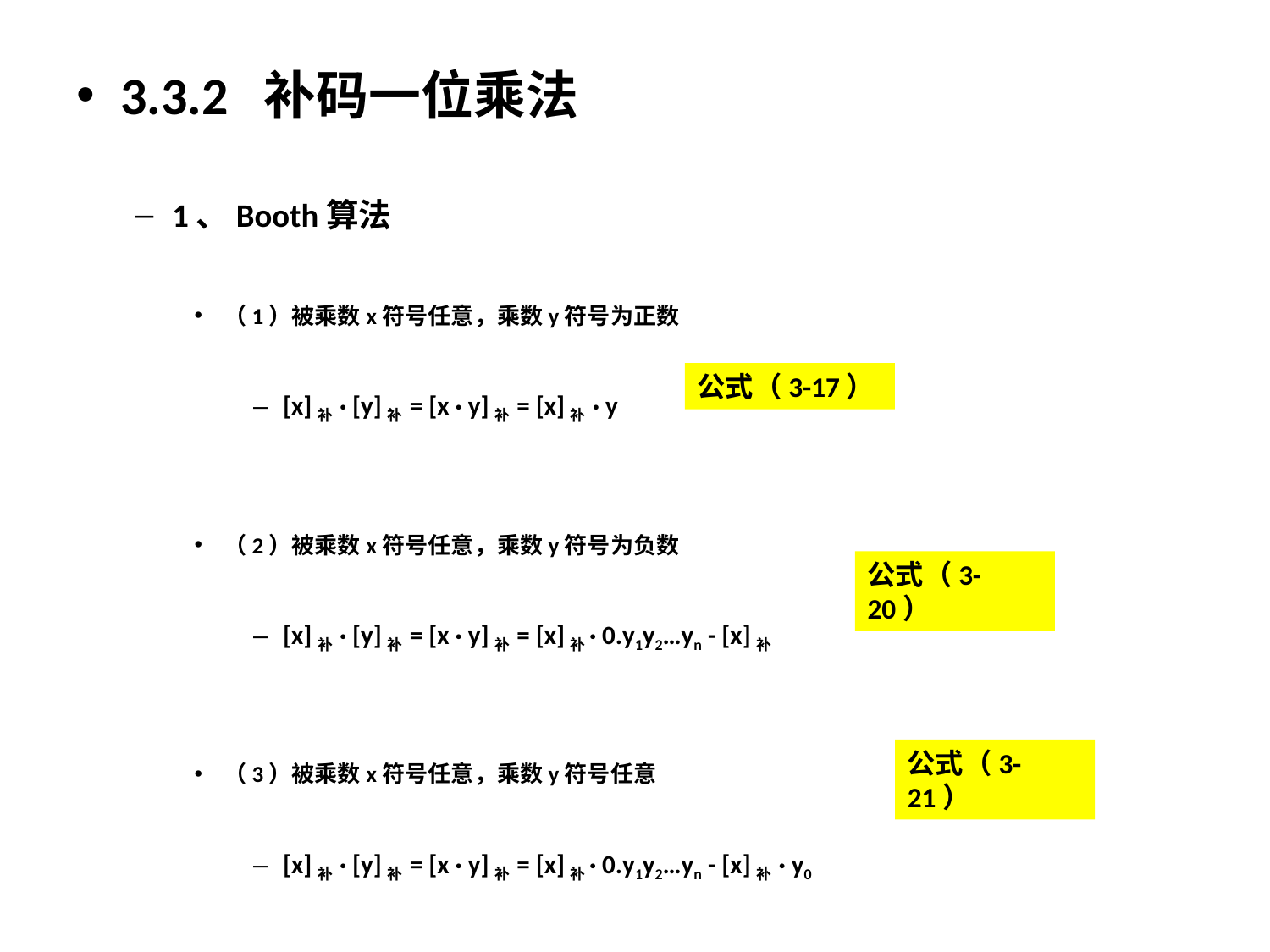

3.3.2  补码一位乘法

1、Booth算法

（1）被乘数x符号任意，乘数y符号为正数

[x]补 · [y]补 = [x · y]补 = [x]补 · y

（2）被乘数x符号任意，乘数y符号为负数

[x]补 · [y]补 = [x · y]补 = [x]补· 0.y1y2…yn - [x]补

（3）被乘数x符号任意，乘数y符号任意

[x]补 · [y]补 = [x · y]补 = [x]补· 0.y1y2…yn - [x]补 · y0

公式（3-17）
公式（3-20）
公式（3-21）